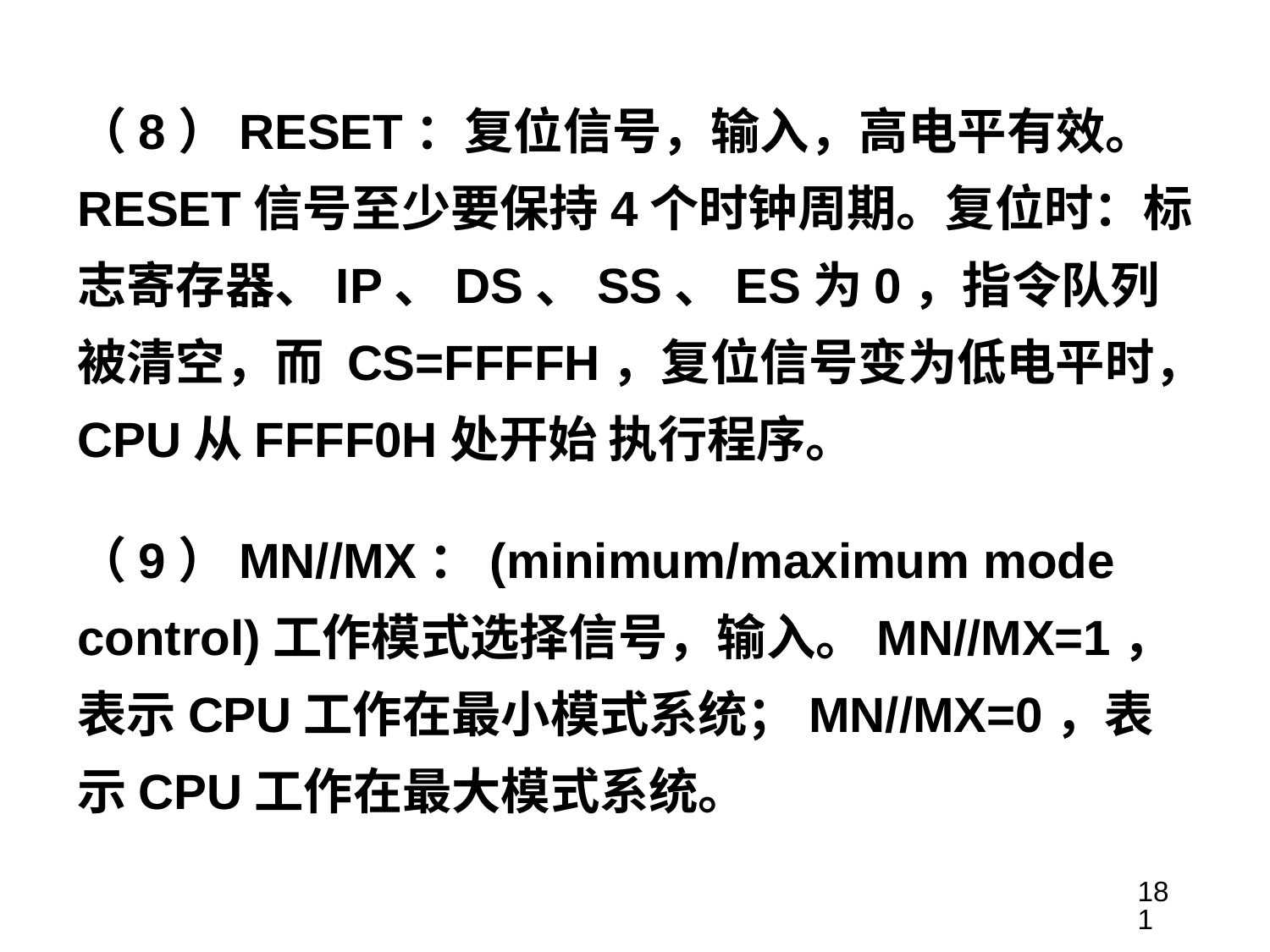

（8）RESET：复位信号，输入，高电平有效。RESET信号至少要保持4个时钟周期。复位时：标志寄存器、IP、DS、SS、ES为0，指令队列被清空，而 CS=FFFFH，复位信号变为低电平时，CPU从FFFF0H处开始 执行程序。
（9）MN//MX：(minimum/maximum mode control)工作模式选择信号，输入。MN//MX=1，表示CPU工作在最小模式系统；MN//MX=0，表示CPU工作在最大模式系统。
181